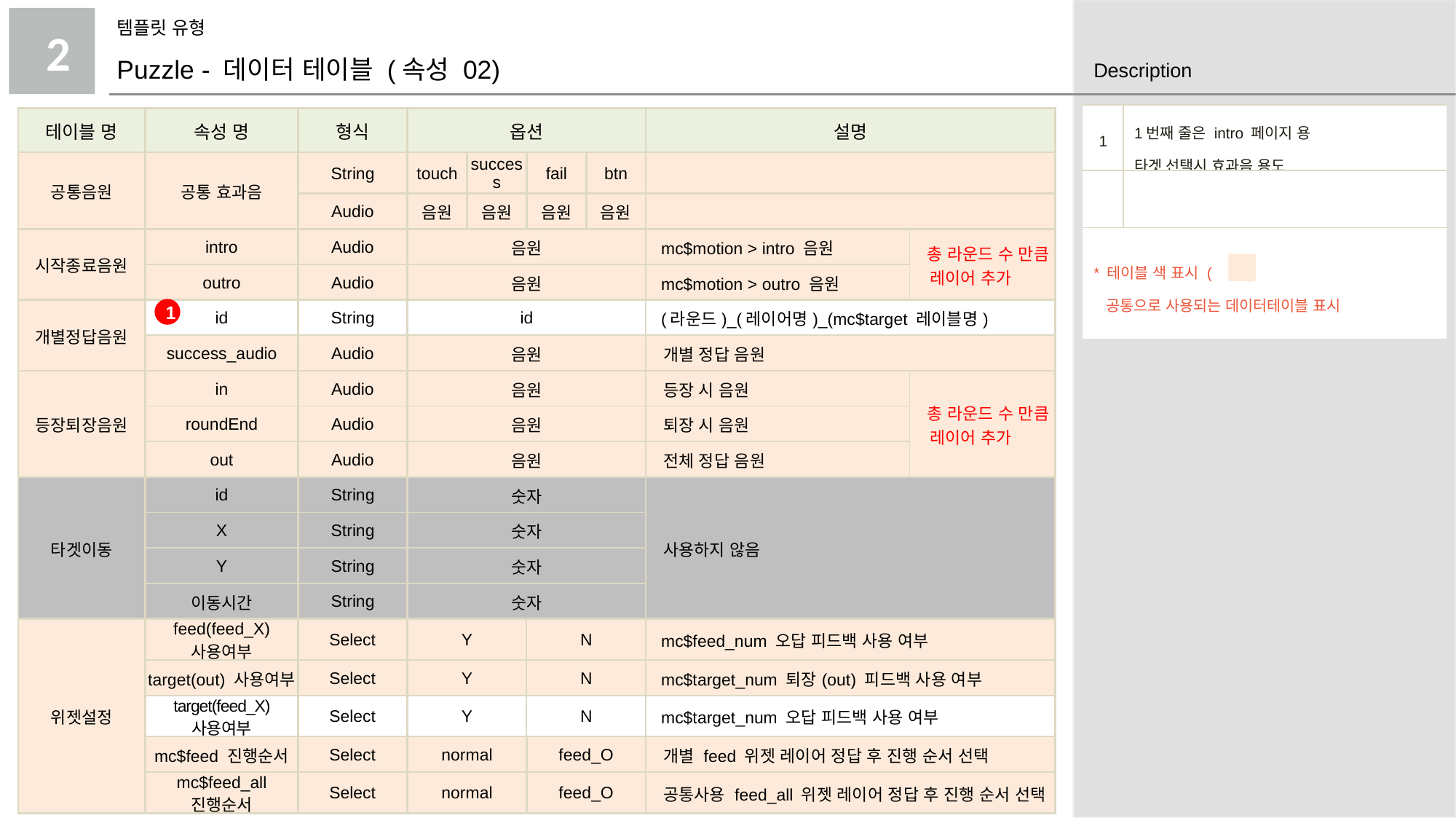

템플릿 유형
2
Puzzle - 데이터 테이블 (속성 02)
| 1 | 1번째 줄은 intro 페이지 용 타겟 선택시 효과음 용도 |
| --- | --- |
|  |  |
| \* 테이블 색 표시 ( ) 공통으로 사용되는 데이터테이블 표시 |  |
| 테이블 명 | 속성 명 | 형식 | 옵션 |  |  |  | 설명 |  |
| --- | --- | --- | --- | --- | --- | --- | --- | --- |
| 공통음원 | 공통 효과음 | String | touch | success | fail | btn |  |  |
|  |  | Audio | 음원 | 음원 | 음원 | 음원 |  |  |
| 시작종료음원 | intro | Audio | 음원 |  |  |  | mc$motion > intro 음원 | 총 라운드 수 만큼 레이어 추가 |
|  | outro | Audio | 음원 |  |  |  | mc$motion > outro 음원 |  |
| 개별정답음원 | id | String | id |  |  |  | (라운드)\_(레이어명)\_(mc$target 레이블명) |  |
|  | success\_audio | Audio | 음원 |  |  |  | 개별 정답 음원 |  |
| 등장퇴장음원 | in | Audio | 음원 |  |  |  | 등장 시 음원 | 총 라운드 수 만큼 레이어 추가 |
|  | roundEnd | Audio | 음원 |  |  |  | 퇴장 시 음원 |  |
|  | out | Audio | 음원 |  |  |  | 전체 정답 음원 |  |
| 타겟이동 | id | String | 숫자 |  |  |  | 사용하지 않음 |  |
|  | X | String | 숫자 |  |  |  |  |  |
|  | Y | String | 숫자 |  |  |  |  |  |
|  | 이동시간 | String | 숫자 |  |  |  |  |  |
| 위젯설정 | feed(feed\_X) 사용여부 | Select | Y |  | N |  | mc$feed\_num 오답 피드백 사용 여부 |  |
|  | target(out) 사용여부 | Select | Y |  | N |  | mc$target\_num 퇴장(out) 피드백 사용 여부 |  |
|  | target(feed\_X) 사용여부 | Select | Y |  | N |  | mc$target\_num 오답 피드백 사용 여부 |  |
|  | mc$feed 진행순서 | Select | normal |  | feed\_O |  | 개별 feed 위젯 레이어 정답 후 진행 순서 선택 |  |
|  | mc$feed\_all 진행순서 | Select | normal |  | feed\_O |  | 공통사용 feed\_all 위젯 레이어 정답 후 진행 순서 선택 |  |

1